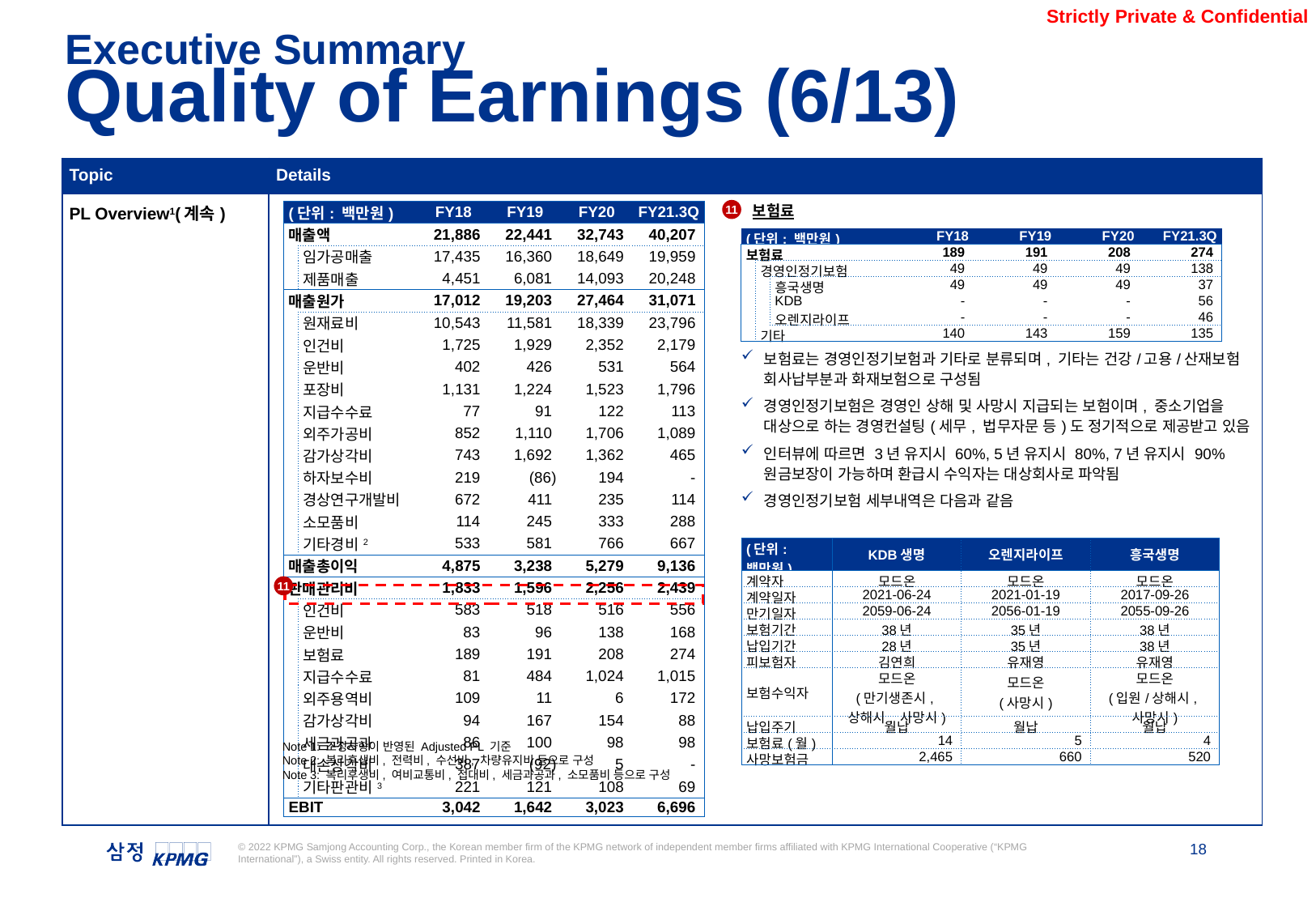

Executive Summary
Quality of Earnings (6/13)
| Topic | Details |
| --- | --- |
| PL Overview1(계속) | 보험료 보험료는 경영인정기보험과 기타로 분류되며, 기타는 건강/고용/산재보험 회사납부분과 화재보험으로 구성됨 경영인정기보험은 경영인 상해 및 사망시 지급되는 보험이며, 중소기업을 대상으로 하는 경영컨설팅(세무, 법무자문 등)도 정기적으로 제공받고 있음 인터뷰에 따르면 3년 유지시 60%, 5년 유지시 80%, 7년 유지시 90% 원금보장이 가능하며 환급시 수익자는 대상회사로 파악됨 경영인정기보험 세부내역은 다음과 같음 |
11
| (단위: 백만원) |  | FY18 | FY19 | FY20 | FY21.3Q |
| --- | --- | --- | --- | --- | --- |
| 매출액 |  | 21,886 | 22,441 | 32,743 | 40,207 |
|  | 임가공매출 | 17,435 | 16,360 | 18,649 | 19,959 |
|  | 제품매출 | 4,451 | 6,081 | 14,093 | 20,248 |
| 매출원가 |  | 17,012 | 19,203 | 27,464 | 31,071 |
|  | 원재료비 | 10,543 | 11,581 | 18,339 | 23,796 |
|  | 인건비 | 1,725 | 1,929 | 2,352 | 2,179 |
|  | 운반비 | 402 | 426 | 531 | 564 |
|  | 포장비 | 1,131 | 1,224 | 1,523 | 1,796 |
|  | 지급수수료 | 77 | 91 | 122 | 113 |
|  | 외주가공비 | 852 | 1,110 | 1,706 | 1,089 |
|  | 감가상각비 | 743 | 1,692 | 1,362 | 465 |
|  | 하자보수비 | 219 | (86) | 194 | - |
|  | 경상연구개발비 | 672 | 411 | 235 | 114 |
|  | 소모품비 | 114 | 245 | 333 | 288 |
|  | 기타경비2 | 533 | 581 | 766 | 667 |
| 매출총이익 |  | 4,875 | 3,238 | 5,279 | 9,136 |
| 판매관리비 |  | 1,833 | 1,596 | 2,256 | 2,439 |
|  | 인건비 | 583 | 518 | 516 | 556 |
|  | 운반비 | 83 | 96 | 138 | 168 |
|  | 보험료 | 189 | 191 | 208 | 274 |
|  | 지급수수료 | 81 | 484 | 1,024 | 1,015 |
|  | 외주용역비 | 109 | 11 | 6 | 172 |
|  | 감가상각비 | 94 | 167 | 154 | 88 |
|  | 세금과공과 | 86 | 100 | 98 | 98 |
|  | 대손상각비 | 387 | (92) | 5 | - |
|  | 기타판관비3 | 221 | 121 | 108 | 69 |
| EBIT |  | 3,042 | 1,642 | 3,023 | 6,696 |
| (단위: 백만원) |  |  | FY18 | FY19 | FY20 | FY21.3Q |
| --- | --- | --- | --- | --- | --- | --- |
| 보험료 |  |  | 189 | 191 | 208 | 274 |
|  | 경영인정기보험 |  | 49 | 49 | 49 | 138 |
|  |  | 흥국생명 | 49 | 49 | 49 | 37 |
|  |  | KDB | - | - | - | 56 |
|  |  | 오렌지라이프 | - | - | - | 46 |
|  | 기타 |  | 140 | 143 | 159 | 135 |
| (단위: 백만원) | KDB생명 | 오렌지라이프 | 흥국생명 |
| --- | --- | --- | --- |
| 계약자 | 모드온 | 모드온 | 모드온 |
| 계약일자 | 2021-06-24 | 2021-01-19 | 2017-09-26 |
| 만기일자 | 2059-06-24 | 2056-01-19 | 2055-09-26 |
| 보험기간 | 38년 | 35년 | 38년 |
| 납입기간 | 28년 | 35년 | 38년 |
| 피보험자 | 김연희 | 유재영 | 유재영 |
| 보험수익자 | 모드온 (만기생존시, 상해시, 사망시) | 모드온 (사망시) | 모드온 (입원/상해시, 사망시) |
| 납입주기 | 월납 | 월납 | 월납 |
| 보험료(월) | 14 | 5 | 4 |
| 사망보험금 | 2,465 | 660 | 520 |
11

Note 1: 조정사항이 반영된 Adjusted PL 기준
Note 2: 복리후생비, 전력비, 수선비, 차량유지비 등으로 구성
Note 3: 복리후생비, 여비교통비, 접대비, 세금과공과, 소모품비 등으로 구성